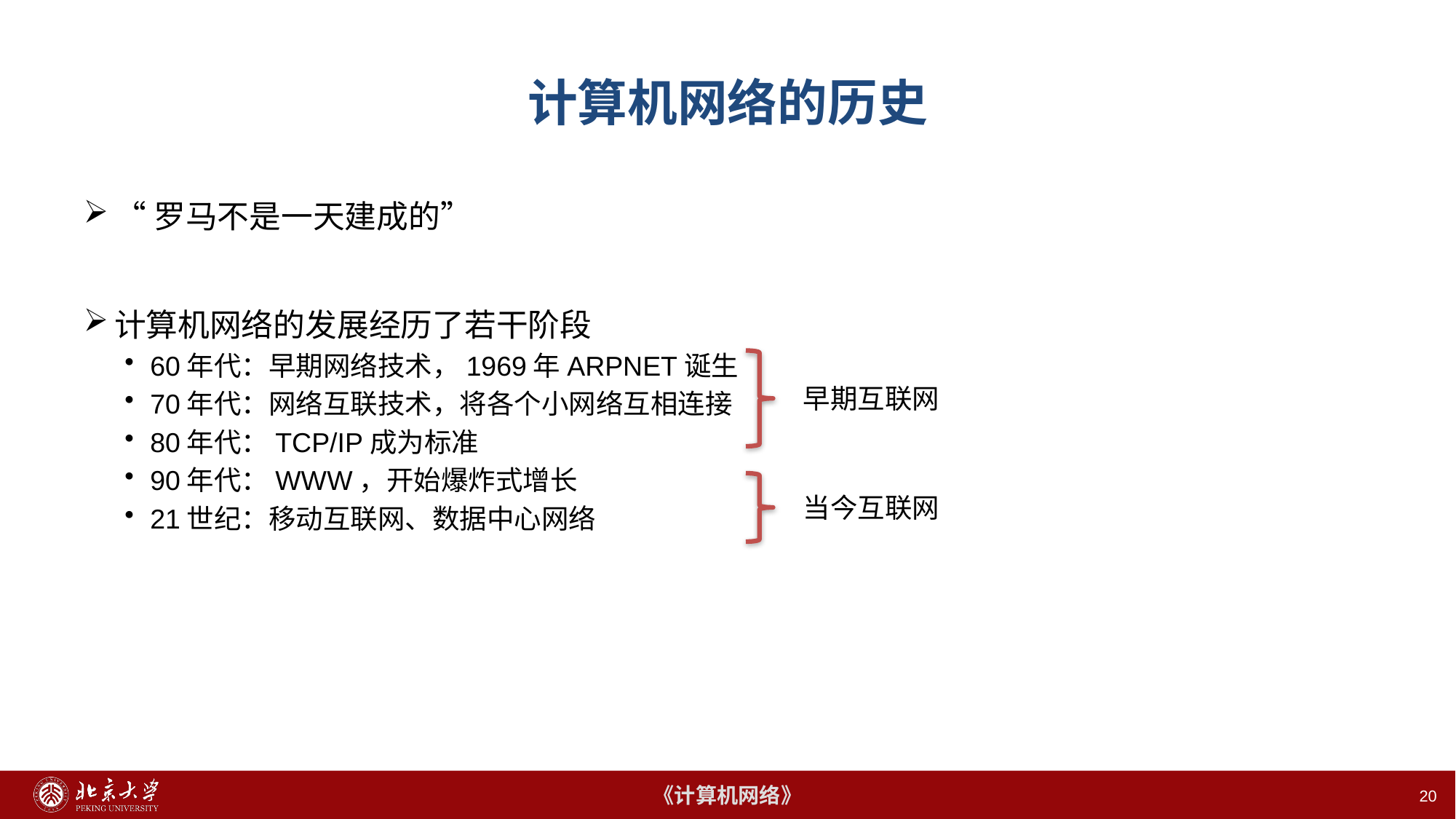

# 计算机网络的历史
“罗马不是一天建成的”

计算机网络的发展经历了若干阶段
60年代：早期网络技术，1969年ARPNET诞生
70年代：网络互联技术，将各个小网络互相连接
80年代：TCP/IP成为标准
90年代：WWW，开始爆炸式增长
21世纪：移动互联网、数据中心网络

早期互联网

当今互联网
20